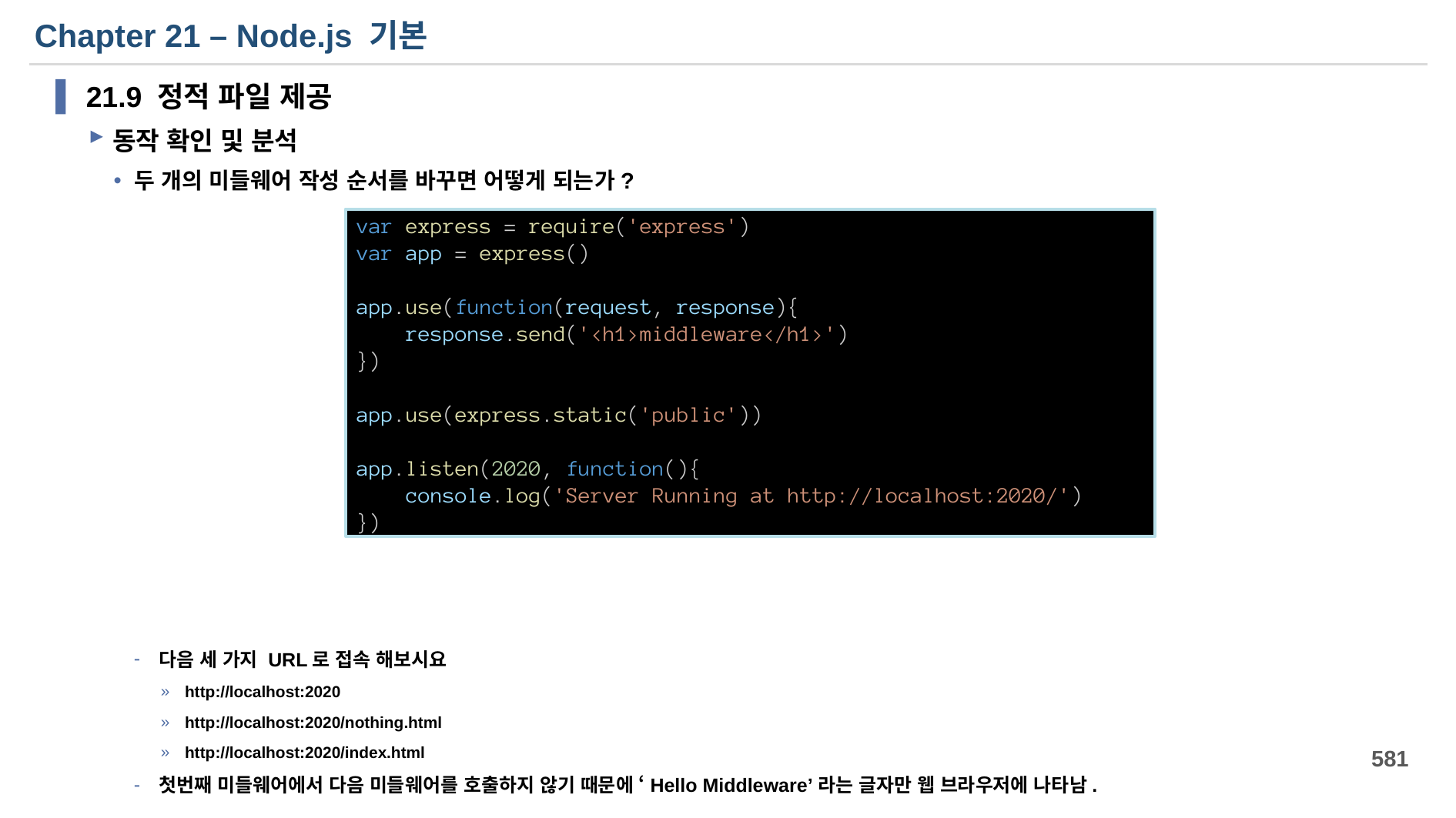

# Chapter 21 – Node.js 기본
21.9 정적 파일 제공
동작 확인 및 분석
두 개의 미들웨어 작성 순서를 바꾸면 어떻게 되는가?

다음 세 가지 URL로 접속 해보시요
http://localhost:2020
http://localhost:2020/nothing.html
http://localhost:2020/index.html
첫번째 미들웨어에서 다음 미들웨어를 호출하지 않기 때문에 ‘Hello Middleware’라는 글자만 웹 브라우저에 나타남.

var express = require('express')
var app = express()
app.use(function(request, response){
    response.send('<h1>middleware</h1>')
})

app.use(express.static('public'))
app.listen(2020, function(){
    console.log('Server Running at http://localhost:2020/')
})
581